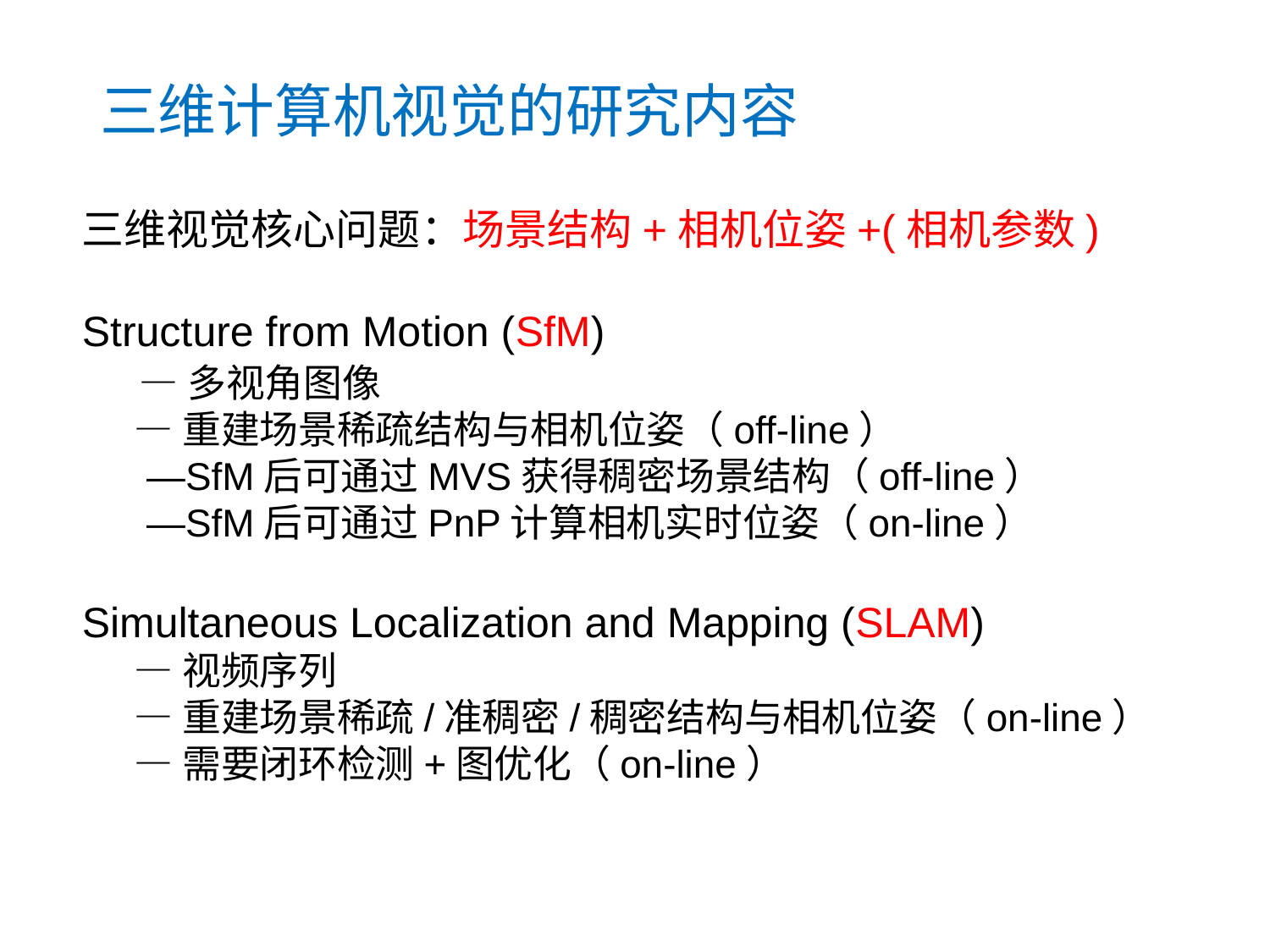

# 三维计算机视觉的研究内容
三维视觉核心问题：场景结构+相机位姿+(相机参数)

Structure from Motion (SfM)
      —多视角图像
      —重建场景稀疏结构与相机位姿（off-line）
      —SfM后可通过MVS获得稠密场景结构（off-line）
      —SfM后可通过PnP计算相机实时位姿（on-line）

Simultaneous Localization and Mapping (SLAM)
      —视频序列
      —重建场景稀疏/准稠密/稠密结构与相机位姿（on-line）
      —需要闭环检测+图优化（on-line）